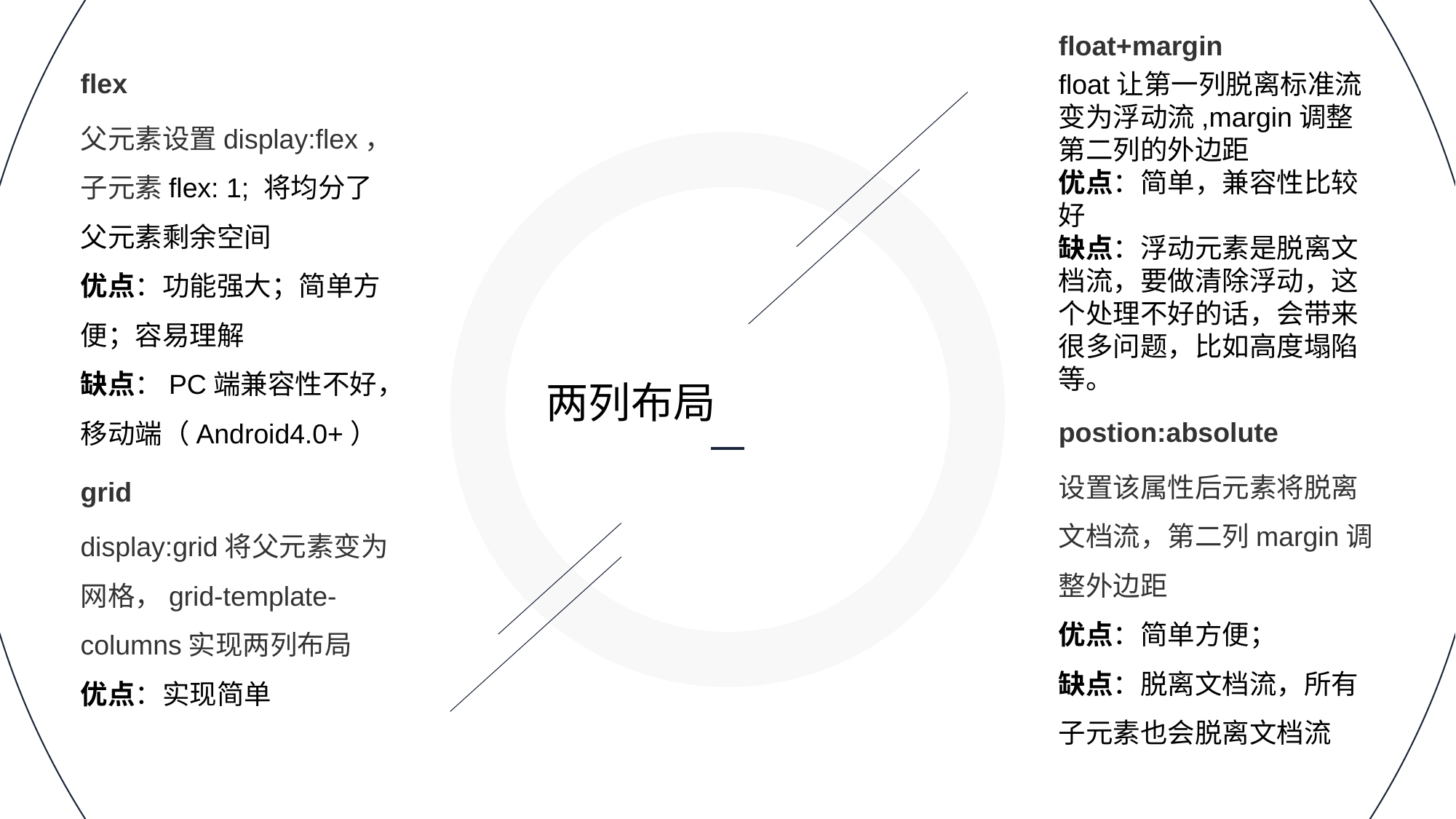

float+margin
flex
float让第一列脱离标准流变为浮动流,margin调整第二列的外边距
优点：简单，兼容性比较好
缺点：浮动元素是脱离文档流，要做清除浮动，这个处理不好的话，会带来很多问题，比如高度塌陷等。
父元素设置display:flex，子元素flex: 1; 将均分了父元素剩余空间
优点：功能强大；简单方便；容易理解
缺点：PC端兼容性不好，移动端（Android4.0+）

两列布局
postion:absolute
设置该属性后元素将脱离文档流，第二列margin调整外边距
优点：简单方便；
缺点：脱离文档流，所有子元素也会脱离文档流
grid
display:grid将父元素变为网格，grid-template-columns实现两列布局
优点：实现简单